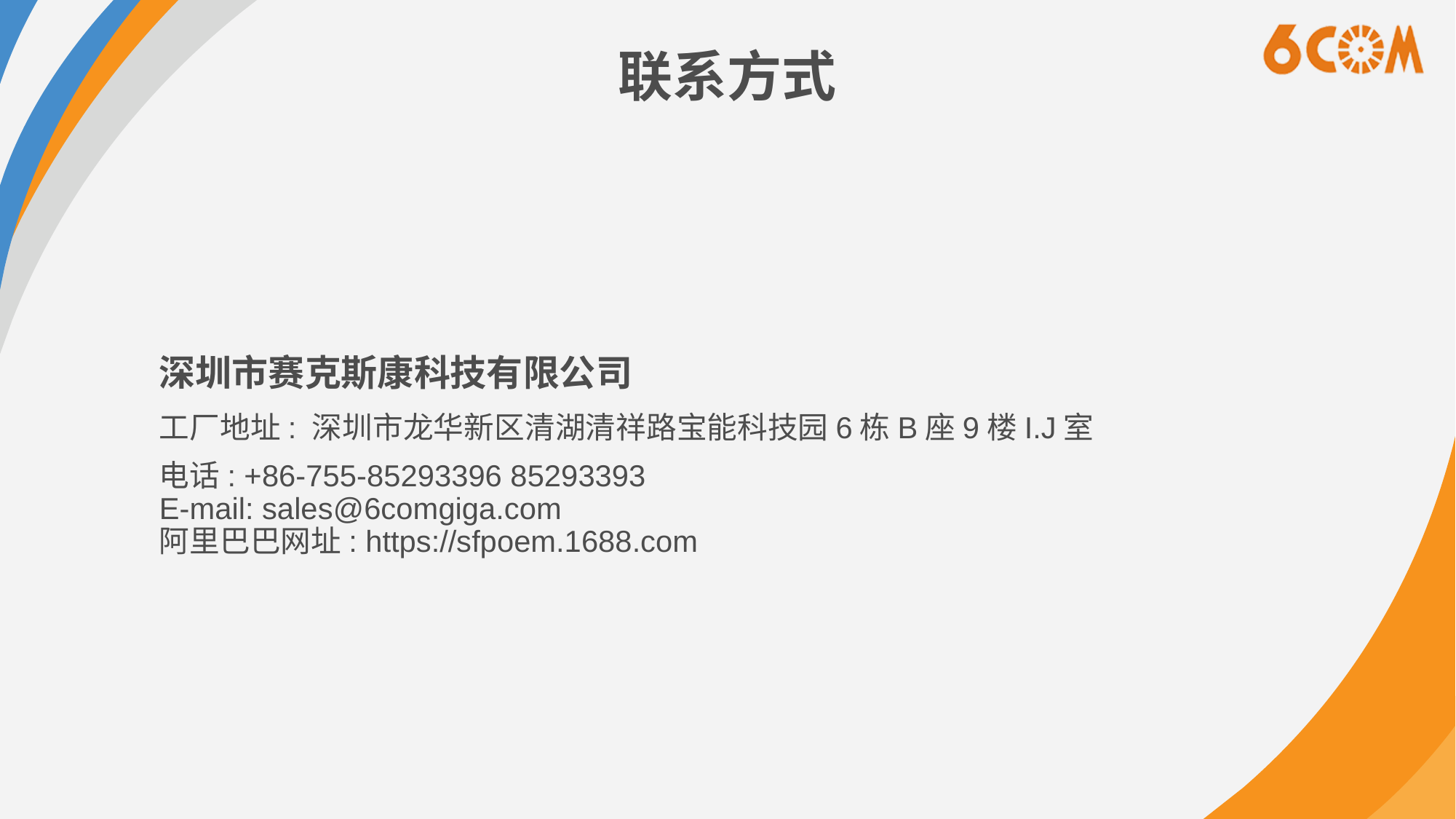

# 联系方式
深圳市赛克斯康科技有限公司
工厂地址: 深圳市龙华新区清湖清祥路宝能科技园6栋B座9楼I.J室
电话: +86-755-85293396 85293393
E-mail: sales@6comgiga.com  
阿里巴巴网址: https://sfpoem.1688.com